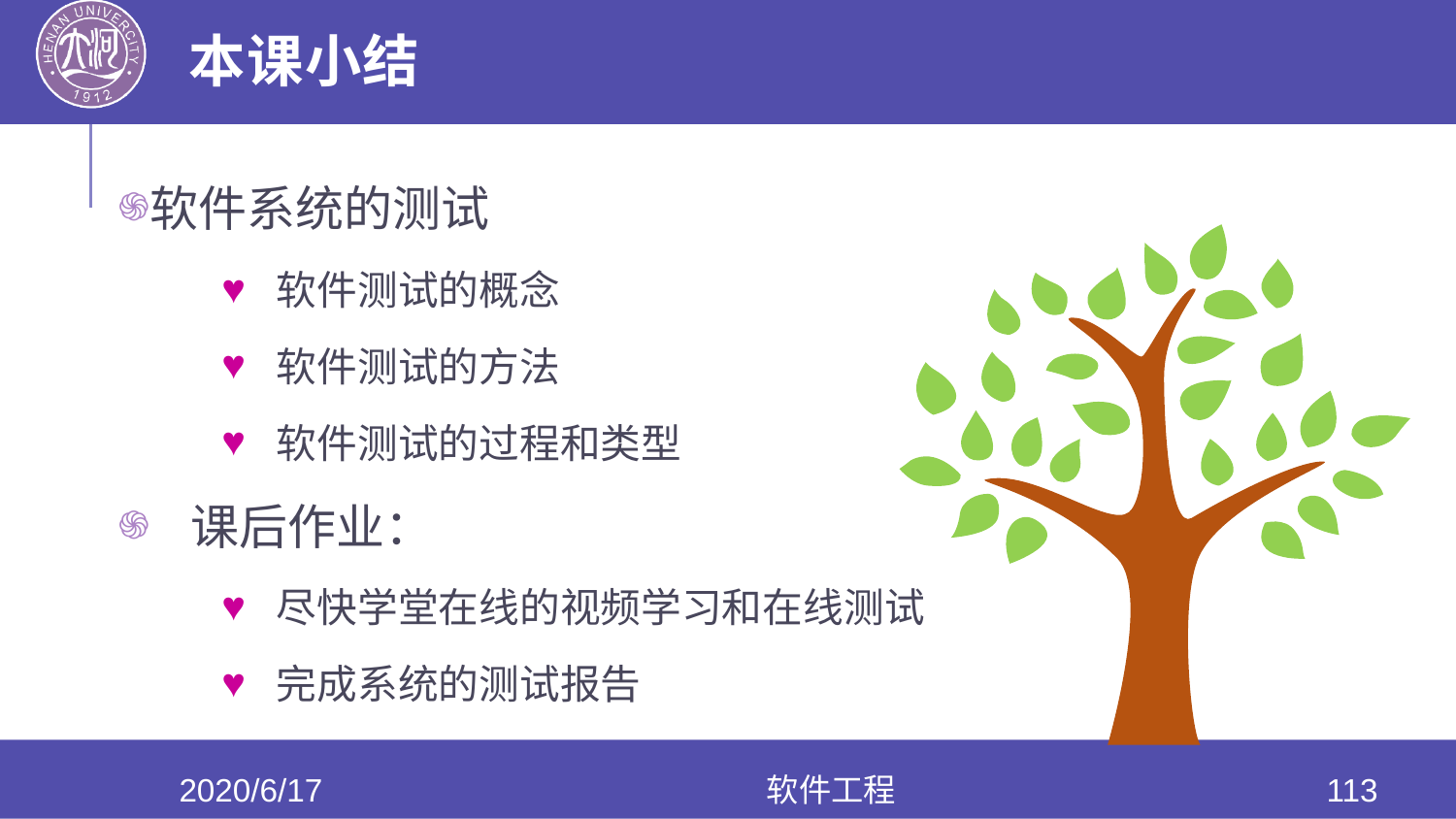

# 本课小结
软件系统的测试
软件测试的概念
软件测试的方法
软件测试的过程和类型
课后作业：
尽快学堂在线的视频学习和在线测试
完成系统的测试报告

2020/6/17
软件工程
113